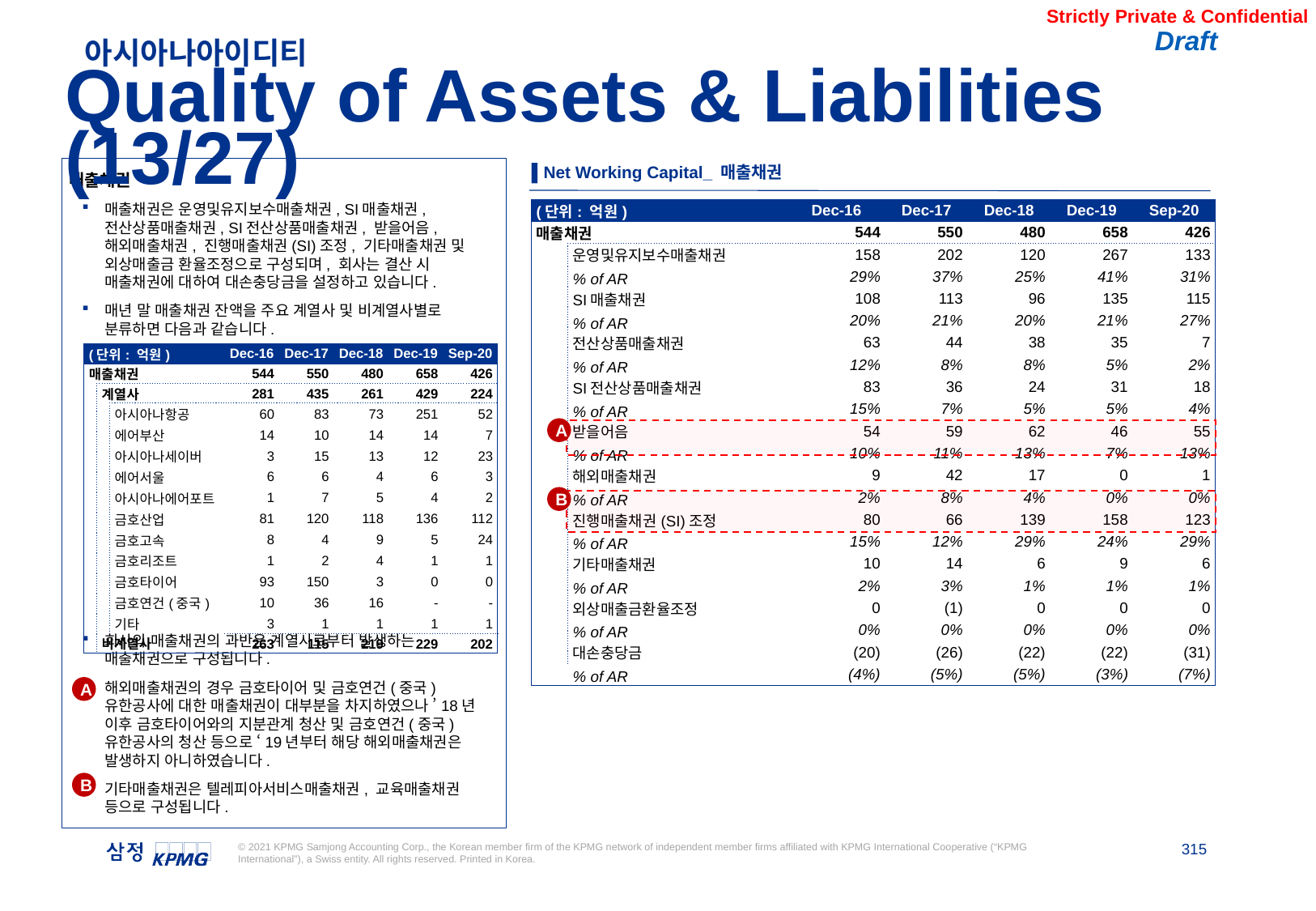

아시아나아이디티
Quality of Assets & Liabilities (13/27)
▌Net Working Capital_ 매출채권
매출채권
매출채권은 운영및유지보수매출채권, SI매출채권, 전산상품매출채권, SI전산상품매출채권, 받을어음, 해외매출채권, 진행매출채권(SI)조정, 기타매출채권 및 외상매출금 환율조정으로 구성되며, 회사는 결산 시  매출채권에 대하여 대손충당금을 설정하고 있습니다.
매년 말 매출채권 잔액을 주요 계열사 및 비계열사별로 분류하면 다음과 같습니다.

회사의 매출채권의 과반은 계열사로부터 발생하는 매출채권으로 구성됩니다.
해외매출채권의 경우 금호타이어 및 금호연건(중국)유한공사에 대한 매출채권이 대부분을 차지하였으나 ’18년 이후 금호타이어와의 지분관계 청산 및 금호연건(중국)유한공사의 청산 등으로 ‘19년부터 해당 해외매출채권은 발생하지 아니하였습니다.
기타매출채권은 텔레피아서비스매출채권, 교육매출채권 등으로 구성됩니다.

| (단위: 억원) |  | Dec-16 | Dec-17 | Dec-18 | Dec-19 | Sep-20 |
| --- | --- | --- | --- | --- | --- | --- |
| 매출채권 |  | 544 | 550 | 480 | 658 | 426 |
|  | 운영및유지보수매출채권 | 158 | 202 | 120 | 267 | 133 |
|  | % of AR | 29% | 37% | 25% | 41% | 31% |
|  | SI매출채권 | 108 | 113 | 96 | 135 | 115 |
|  | % of AR | 20% | 21% | 20% | 21% | 27% |
|  | 전산상품매출채권 | 63 | 44 | 38 | 35 | 7 |
|  | % of AR | 12% | 8% | 8% | 5% | 2% |
|  | SI전산상품매출채권 | 83 | 36 | 24 | 31 | 18 |
|  | % of AR | 15% | 7% | 5% | 5% | 4% |
|  | 받을어음 | 54 | 59 | 62 | 46 | 55 |
|  | % of AR | 10% | 11% | 13% | 7% | 13% |
|  | 해외매출채권 | 9 | 42 | 17 | 0 | 1 |
|  | % of AR | 2% | 8% | 4% | 0% | 0% |
|  | 진행매출채권(SI)조정 | 80 | 66 | 139 | 158 | 123 |
|  | % of AR | 15% | 12% | 29% | 24% | 29% |
|  | 기타매출채권 | 10 | 14 | 6 | 9 | 6 |
|  | % of AR | 2% | 3% | 1% | 1% | 1% |
|  | 외상매출금환율조정 | 0 | (1) | 0 | 0 | 0 |
|  | % of AR | 0% | 0% | 0% | 0% | 0% |
|  | 대손충당금 | (20) | (26) | (22) | (22) | (31) |
|  | % of AR | (4%) | (5%) | (5%) | (3%) | (7%) |
| (단위: 억원) |  |  | Dec-16 | Dec-17 | Dec-18 | Dec-19 | Sep-20 |
| --- | --- | --- | --- | --- | --- | --- | --- |
| 매출채권 |  |  | 544 | 550 | 480 | 658 | 426 |
|  | 계열사 |  | 281 | 435 | 261 | 429 | 224 |
|  |  | 아시아나항공 | 60 | 83 | 73 | 251 | 52 |
|  |  | 에어부산 | 14 | 10 | 14 | 14 | 7 |
|  |  | 아시아나세이버 | 3 | 15 | 13 | 12 | 23 |
|  |  | 에어서울 | 6 | 6 | 4 | 6 | 3 |
|  |  | 아시아나에어포트 | 1 | 7 | 5 | 4 | 2 |
|  |  | 금호산업 | 81 | 120 | 118 | 136 | 112 |
|  |  | 금호고속 | 8 | 4 | 9 | 5 | 24 |
|  |  | 금호리조트 | 1 | 2 | 4 | 1 | 1 |
|  |  | 금호타이어 | 93 | 150 | 3 | 0 | 0 |
|  |  | 금호연건(중국) | 10 | 36 | 16 | - | - |
|  |  | 기타 | 3 | 1 | 1 | 1 | 1 |
|  | 비계열사 |  | 263 | 115 | 219 | 229 | 202 |
A

B

A
B